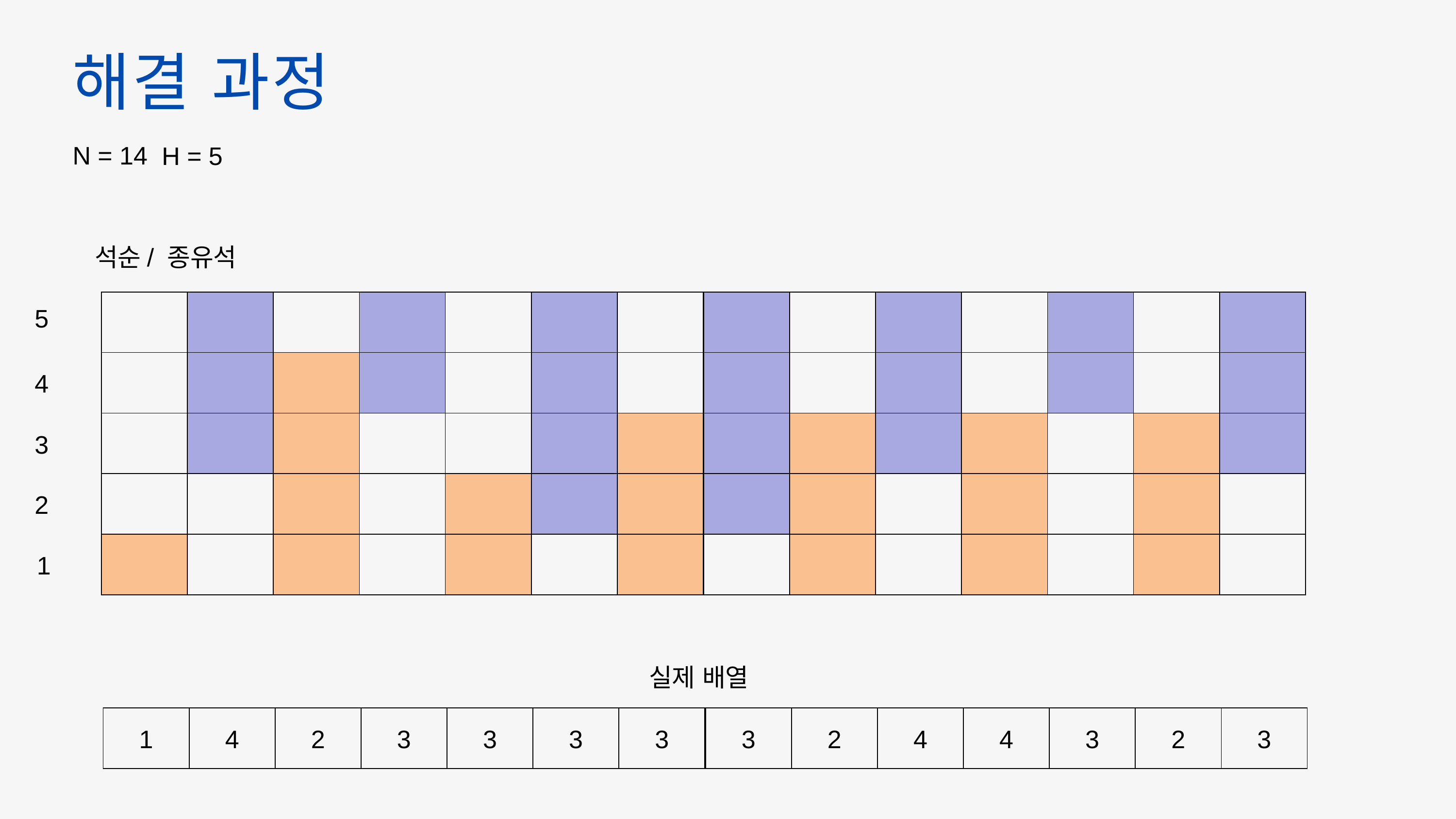

해결 과정
N = 14
H = 5
석순/ 종유석
|  |  |  |  |  |  |  |
| --- | --- | --- | --- | --- | --- | --- |
|  |  |  |  |  |  |  |
|  |  |  |  |  |  |  |
|  |  |  |  |  |  |  |
|  |  |  |  |  |  |  |
|  |  |  |  |  |  |  |
| --- | --- | --- | --- | --- | --- | --- |
|  |  |  |  |  |  |  |
|  |  |  |  |  |  |  |
|  |  |  |  |  |  |  |
|  |  |  |  |  |  |  |
5
4
3
2
1
실제 배열
| 1 | 4 | 2 | 3 | 3 | 3 | 3 |
| --- | --- | --- | --- | --- | --- | --- |
| 3 | 2 | 4 | 4 | 3 | 2 | 3 |
| --- | --- | --- | --- | --- | --- | --- |